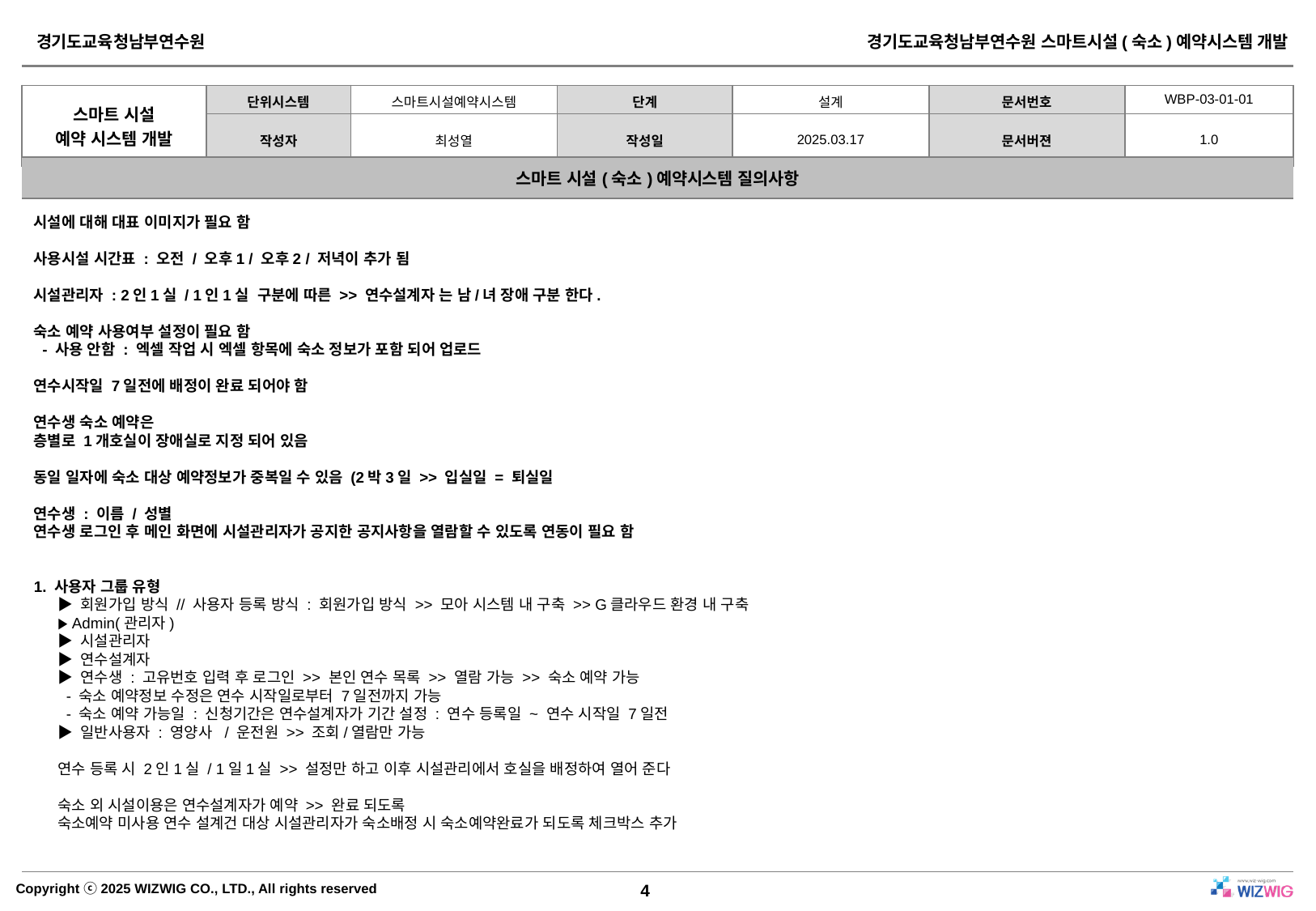

| 스마트 시설(숙소)예약시스템 질의사항 |
| --- |
시설에 대해 대표 이미지가 필요 함

사용시설 시간표 : 오전 / 오후1 / 오후2 / 저녁이 추가 됨

시설관리자 : 2인1실 / 1인1실  구분에 따른 >> 연수설계자 는 남/녀 장애 구분 한다.

숙소 예약 사용여부 설정이 필요 함
  - 사용 안함 : 엑셀 작업 시 엑셀 항목에 숙소 정보가 포함 되어 업로드

연수시작일 7일전에 배정이 완료 되어야 함

연수생 숙소 예약은
층별로 1개호실이 장애실로 지정 되어 있음

동일 일자에 숙소 대상 예약정보가 중복일 수 있음 (2박3일 >> 입실일 = 퇴실일

연수생 : 이름 / 성별
연수생 로그인 후 메인 화면에 시설관리자가 공지한 공지사항을 열람할 수 있도록 연동이 필요 함

1. 사용자 그룹 유형
▶ 회원가입 방식 // 사용자 등록 방식 : 회원가입 방식 >> 모아 시스템 내 구축 >> G클라우드 환경 내 구축
▶ Admin(관리자)
▶ 시설관리자
▶ 연수설계자
▶ 연수생 : 고유번호 입력 후 로그인 >> 본인 연수 목록 >> 열람 가능 >> 숙소 예약 가능
  - 숙소 예약정보 수정은 연수 시작일로부터 7일전까지 가능
  - 숙소 예약 가능일 : 신청기간은 연수설계자가 기간 설정 : 연수 등록일 ~ 연수 시작일 7일전
▶ 일반사용자 : 영양사  / 운전원 >> 조회/열람만 가능

연수 등록 시 2인1실 / 1일1실 >> 설정만 하고 이후 시설관리에서 호실을 배정하여 열어 준다

숙소 외 시설이용은 연수설계자가 예약 >> 완료 되도록
숙소예약 미사용 연수 설계건 대상 시설관리자가 숙소배정 시 숙소예약완료가 되도록 체크박스 추가